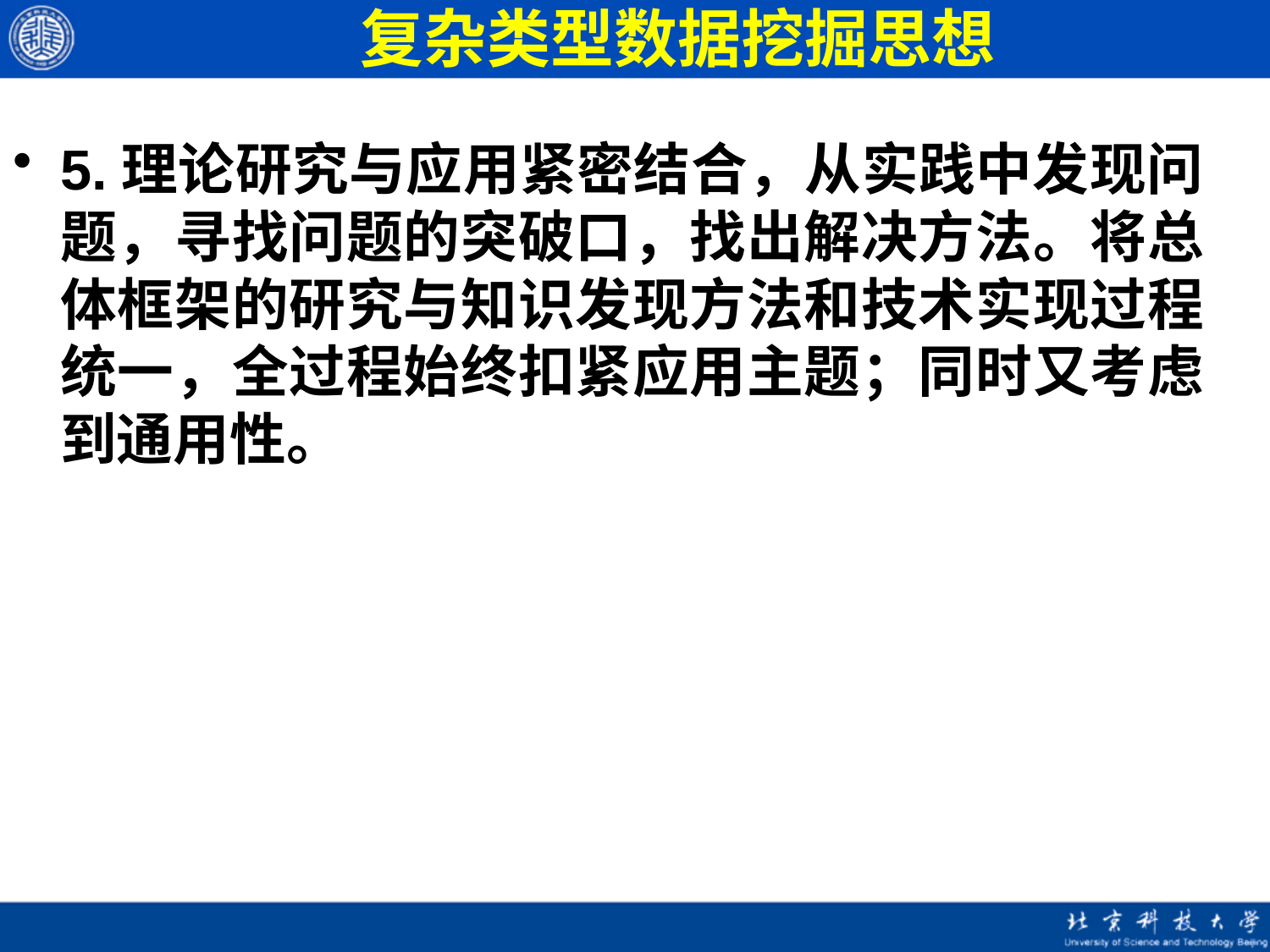

# 复杂类型数据挖掘思想
5.理论研究与应用紧密结合，从实践中发现问题，寻找问题的突破口，找出解决方法。将总体框架的研究与知识发现方法和技术实现过程统一，全过程始终扣紧应用主题；同时又考虑到通用性。